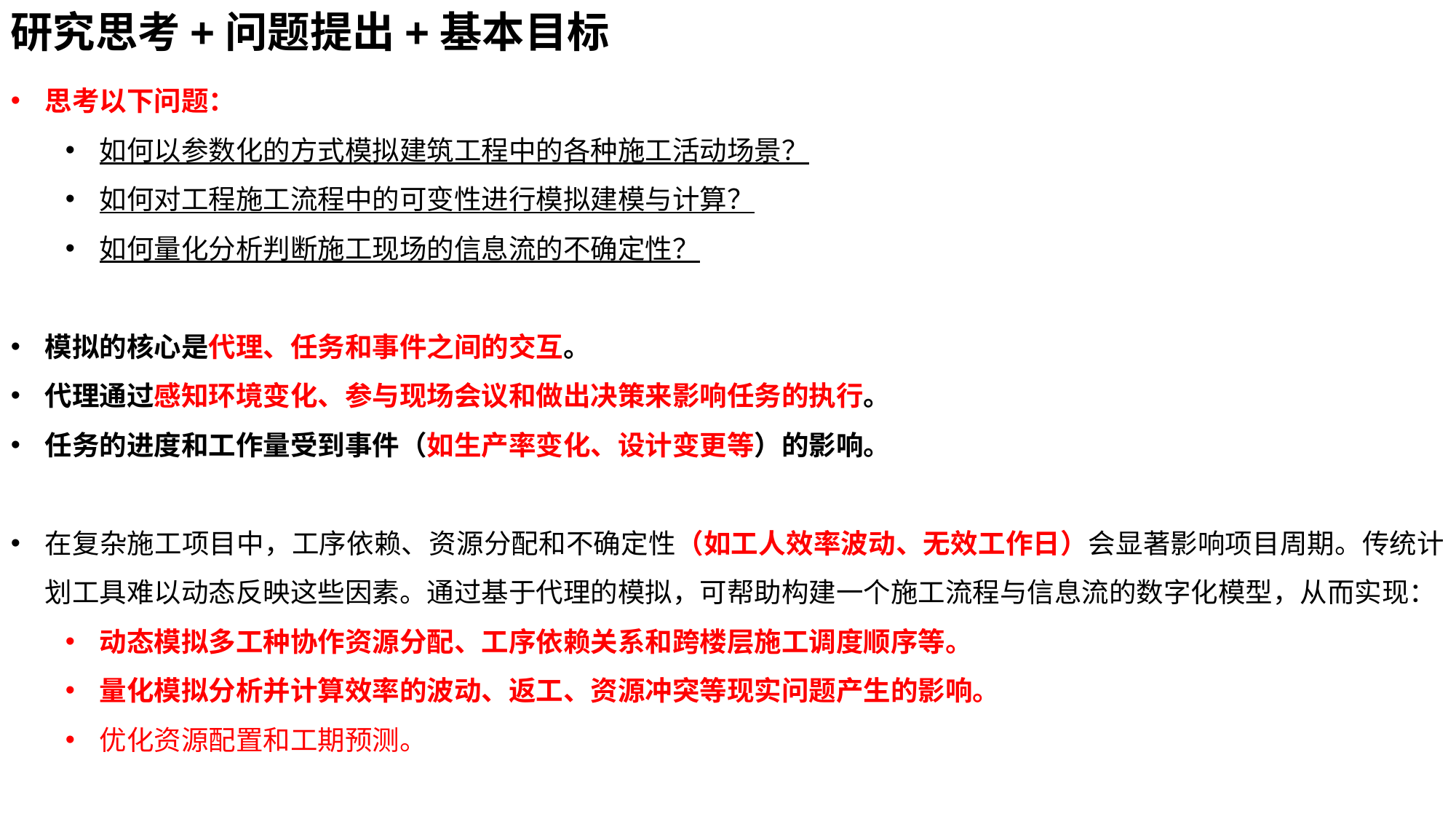

研究思考+问题提出+基本目标
思考以下问题：
如何以参数化的方式模拟建筑工程中的各种施工活动场景？
如何对工程施工流程中的可变性进行模拟建模与计算？
如何量化分析判断施工现场的信息流的不确定性？

模拟的核心是代理、任务和事件之间的交互。
代理通过感知环境变化、参与现场会议和做出决策来影响任务的执行。
任务的进度和工作量受到事件（如生产率变化、设计变更等）的影响。

在复杂施工项目中，工序依赖、资源分配和不确定性（如工人效率波动、无效工作日）会显著影响项目周期。传统计划工具难以动态反映这些因素。通过基于代理的模拟，可帮助构建一个施工流程与信息流的数字化模型，从而实现：
动态模拟多工种协作资源分配、工序依赖关系和跨楼层施工调度顺序等。
量化模拟分析并计算效率的波动、返工、资源冲突等现实问题产生的影响。
优化资源配置和工期预测。